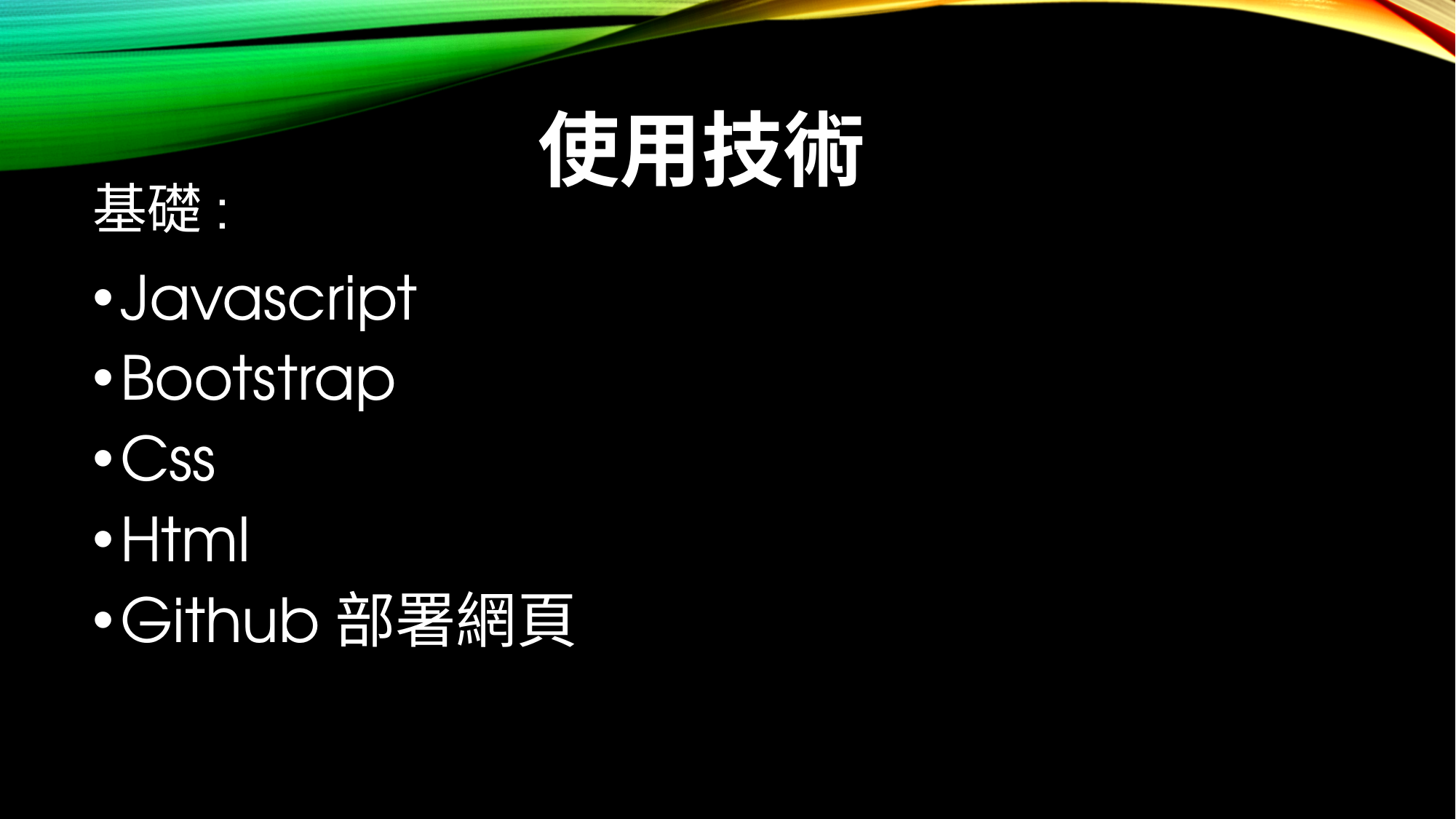

# 使用技術
基礎:
Javascript
Bootstrap
Css
Html
Github部署網頁